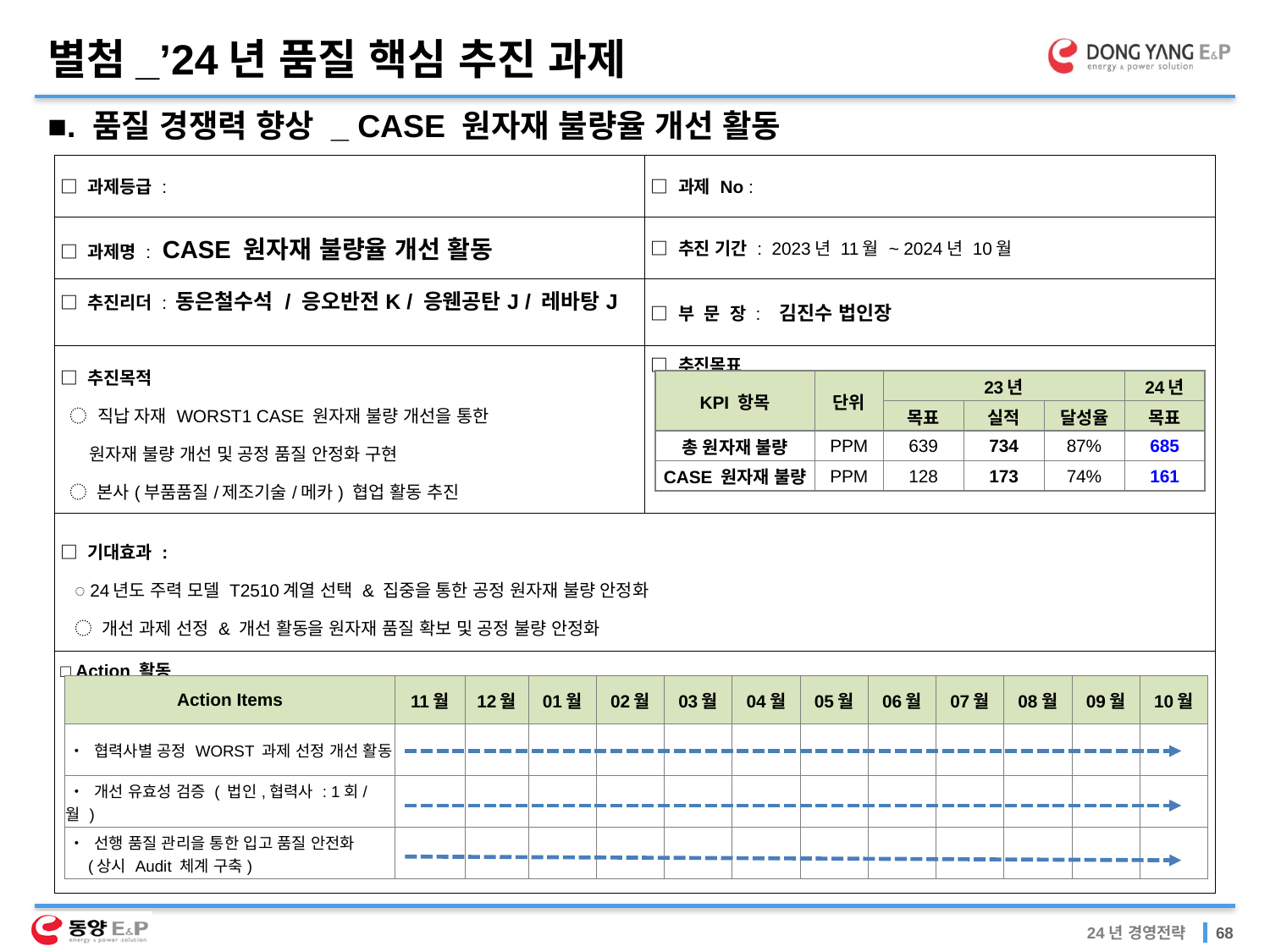

별첨_’24년 품질 핵심 추진 과제
■. 품질 경쟁력 향상 _ CASE 원자재 불량율 개선 활동
| □ 과제등급 : | □ 과제 No : |
| --- | --- |
| □ 과제명 : CASE 원자재 불량율 개선 활동 | □ 추진 기간 : 2023년 11월 ~ 2024년 10월 |
| □ 추진리더 : 동은철수석 / 응오반전K / 응웬공탄J / 레바탕J | □ 부 문 장 : 김진수 법인장 |
| □ 추진목적 ◌ 직납 자재 WORST1 CASE 원자재 불량 개선을 통한 원자재 불량 개선 및 공정 품질 안정화 구현 ◌ 본사(부품품질/제조기술/메카) 협업 활동 추진 | □ 추진목표 |
| □ 기대효과 : ◌ 24년도 주력 모델 T2510계열 선택 & 집중을 통한 공정 원자재 불량 안정화 ◌ 개선 과제 선정 & 개선 활동을 원자재 품질 확보 및 공정 불량 안정화 |  |
| □ Action 활동 |  |
| KPI 항목 | 단위 | 23년 |  |  | 24년 |
| --- | --- | --- | --- | --- | --- |
|  |  | 목표 | 실적 | 달성율 | 목표 |
| 총 원자재 불량 | PPM | 639 | 734 | 87% | 685 |
| CASE 원자재 불량 | PPM | 128 | 173 | 74% | 161 |
| Action Items | 11월 | 12월 | 01월 | 02월 | 03월 | 04월 | 05월 | 06월 | 07월 | 08월 | 09월 | 10월 |
| --- | --- | --- | --- | --- | --- | --- | --- | --- | --- | --- | --- | --- |
| • 협력사별 공정 WORST 과제 선정 개선 활동 |  |  |  |  |  |  |  |  |  |  |  |  |
| • 개선 유효성 검증 ( 법인,협력사 : 1회/월 ) |  |  |  |  |  |  |  |  |  |  |  |  |
| • 선행 품질 관리을 통한 입고 품질 안전화 (상시 Audit 체계 구축) |  |  |  |  |  |  |  |  |  |  |  |  |